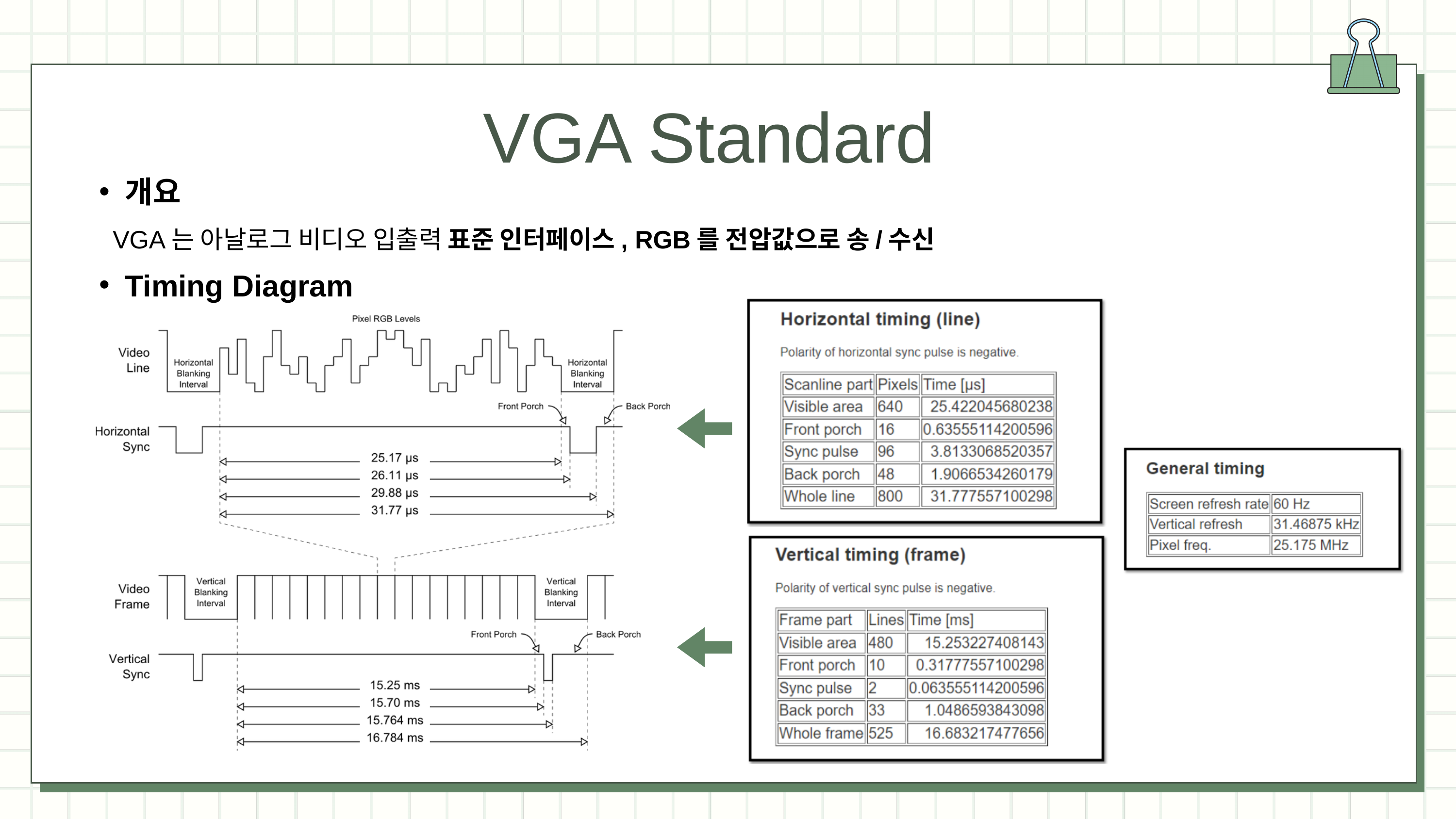

VGA Standard
개요
VGA는 아날로그 비디오 입출력 표준 인터페이스, RGB를 전압값으로 송/수신
Timing Diagram